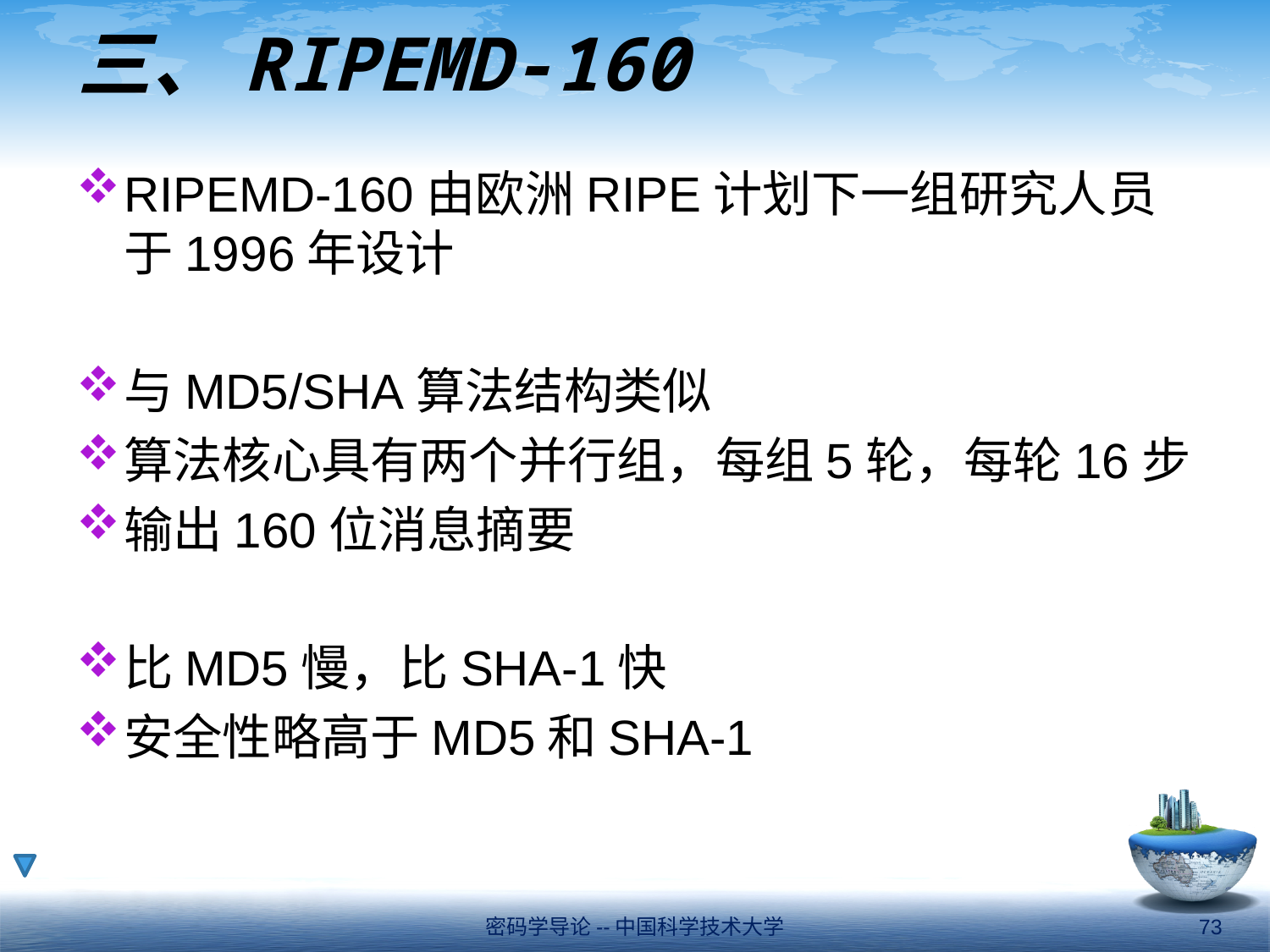

# 三、RIPEMD-160
RIPEMD-160由欧洲RIPE计划下一组研究人员于1996年设计

与MD5/SHA算法结构类似
算法核心具有两个并行组，每组5轮，每轮16步
输出160位消息摘要

比MD5慢，比SHA-1快
安全性略高于MD5和SHA-1

密码学导论--中国科学技术大学
73